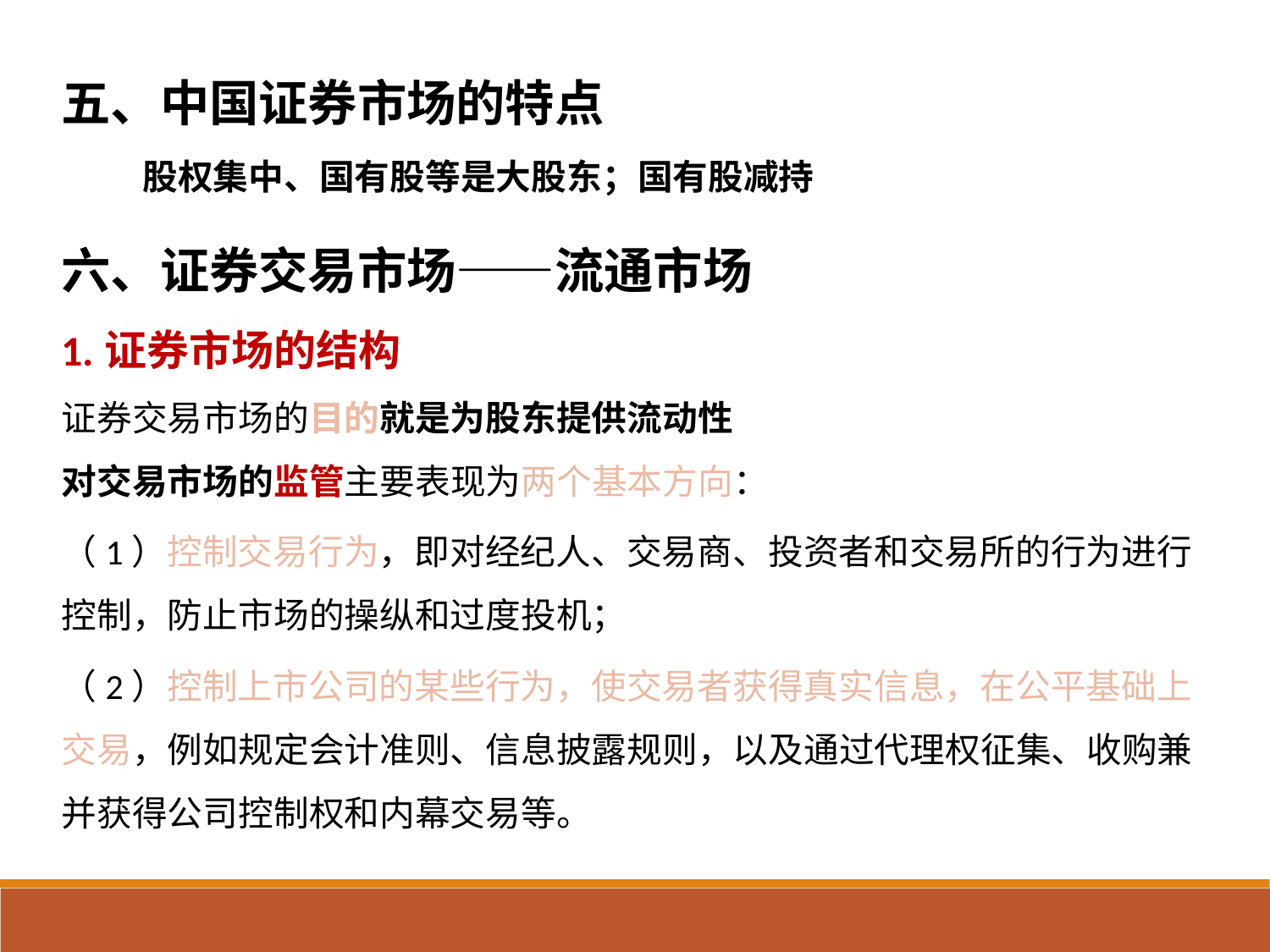

五、中国证券市场的特点

         股权集中、国有股等是大股东；国有股减持

六、证券交易市场——流通市场
1.证券市场的结构
证券交易市场的目的就是为股东提供流动性
对交易市场的监管主要表现为两个基本方向：
（1）控制交易行为，即对经纪人、交易商、投资者和交易所的行为进行控制，防止市场的操纵和过度投机；
（2）控制上市公司的某些行为，使交易者获得真实信息，在公平基础上交易，例如规定会计准则、信息披露规则，以及通过代理权征集、收购兼并获得公司控制权和内幕交易等。